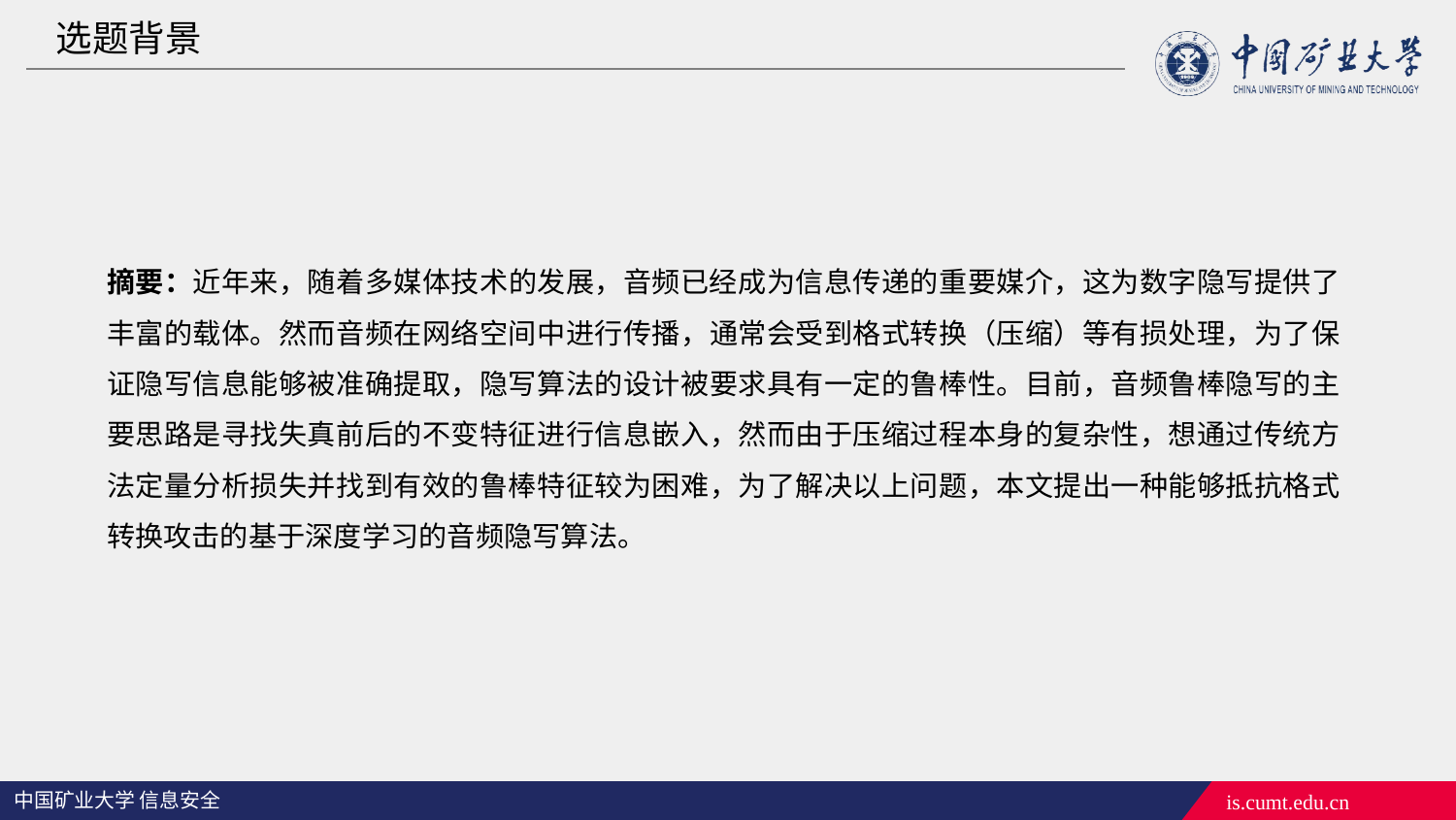

选题背景
摘要：近年来，随着多媒体技术的发展，音频已经成为信息传递的重要媒介，这为数字隐写提供了丰富的载体。然而音频在网络空间中进行传播，通常会受到格式转换（压缩）等有损处理，为了保证隐写信息能够被准确提取，隐写算法的设计被要求具有一定的鲁棒性。目前，音频鲁棒隐写的主要思路是寻找失真前后的不变特征进行信息嵌入，然而由于压缩过程本身的复杂性，想通过传统方法定量分析损失并找到有效的鲁棒特征较为困难，为了解决以上问题，本文提出一种能够抵抗格式转换攻击的基于深度学习的音频隐写算法。